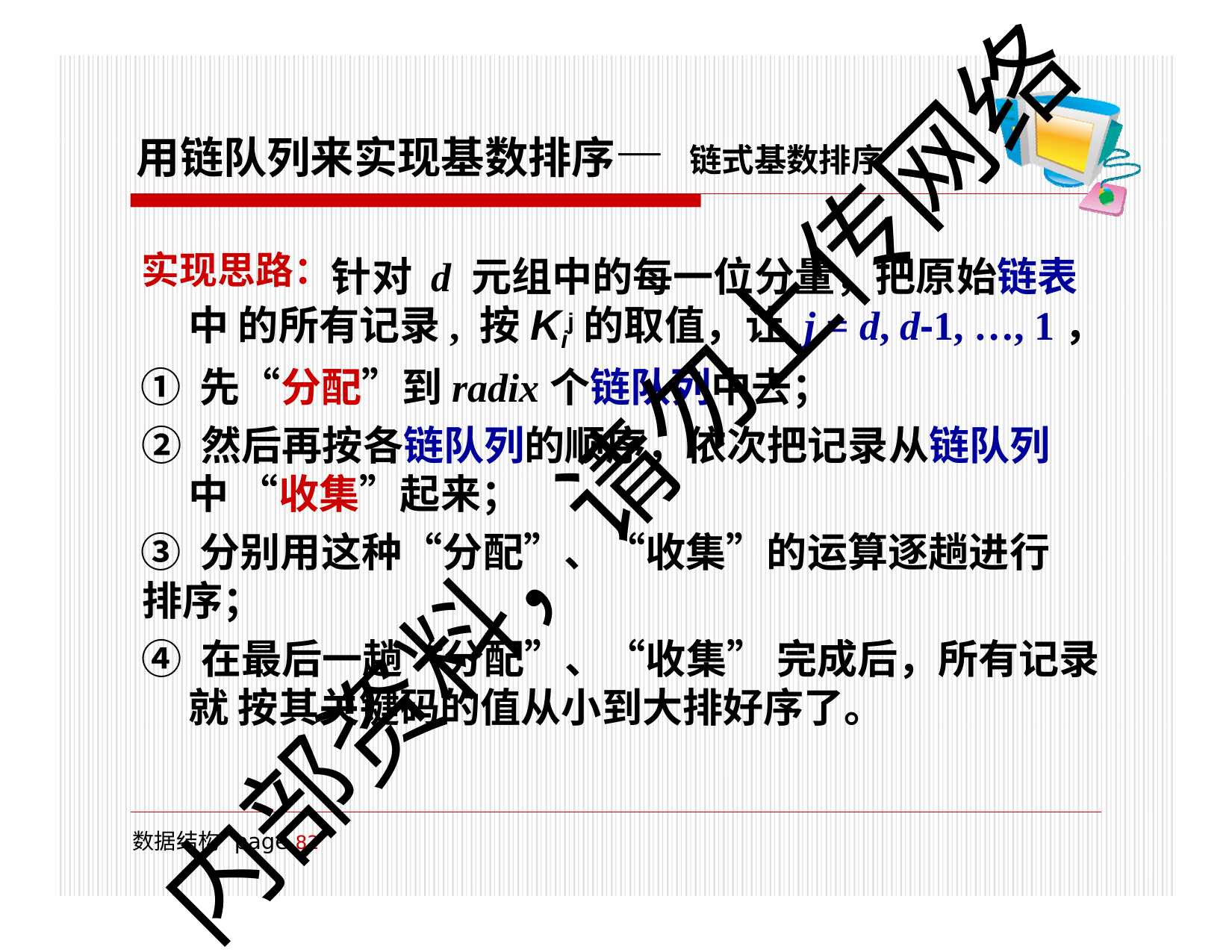

# 用链队列来实现基数排序—	链式基数排序

实现思路：针对 d 元组中的每一位分量，把原始链表中 的所有记录, 按Kij的取值，让 j = d, d-1, …, 1，
① 先“分配”到radix个链队列中去；
② 然后再按各链队列的顺序，依次把记录从链队列中 “收集”起来；
③ 分别用这种“分配”、“收集”的运算逐趟进行排序；
④ 在最后一趟“分配”、“收集” 完成后，所有记录就 按其关键码的值从小到大排好序了。
内部资料，请勿上传网络

数据结构 page 82